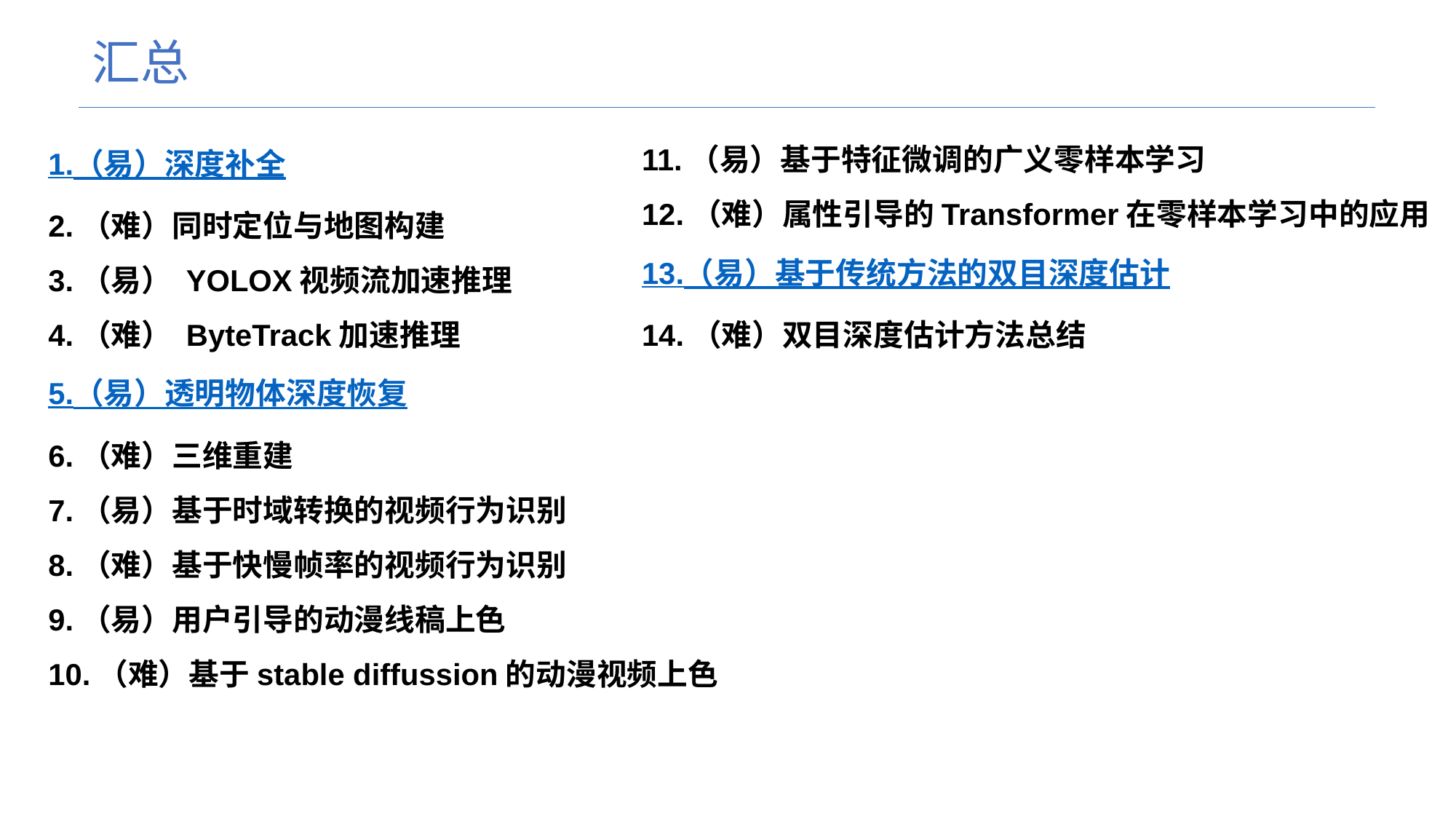

汇总
1.（易）深度补全
2.（难）同时定位与地图构建
3.（易） YOLOX视频流加速推理
4.（难） ByteTrack加速推理
5.（易）透明物体深度恢复
6.（难）三维重建
7.（易）基于时域转换的视频行为识别
8.（难）基于快慢帧率的视频行为识别
9.（易）用户引导的动漫线稿上色
10.（难）基于stable diffussion的动漫视频上色
11.（易）基于特征微调的广义零样本学习
12.（难）属性引导的Transformer在零样本学习中的应用
13.（易）基于传统方法的双目深度估计
14.（难）双目深度估计方法总结